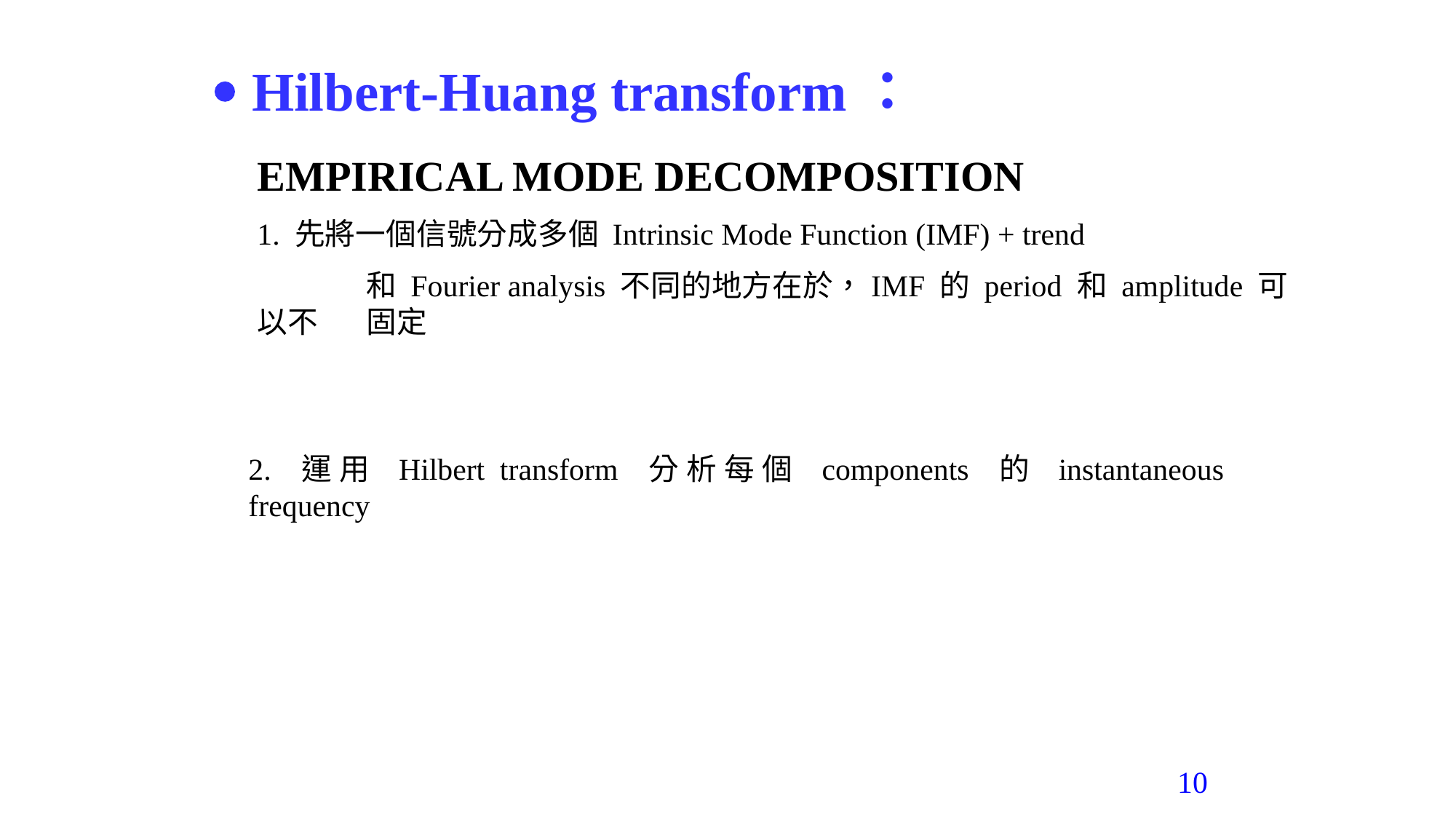

• Hilbert-Huang transform：
EMPIRICAL MODE DECOMPOSITION
1. 先將一個信號分成多個 Intrinsic Mode Function (IMF) + trend
	和 Fourier analysis 不同的地方在於，IMF 的 period 和 amplitude 可以不	固定

2. 運用 Hilbert transform 分析每個 components 的 instantaneous frequency
10